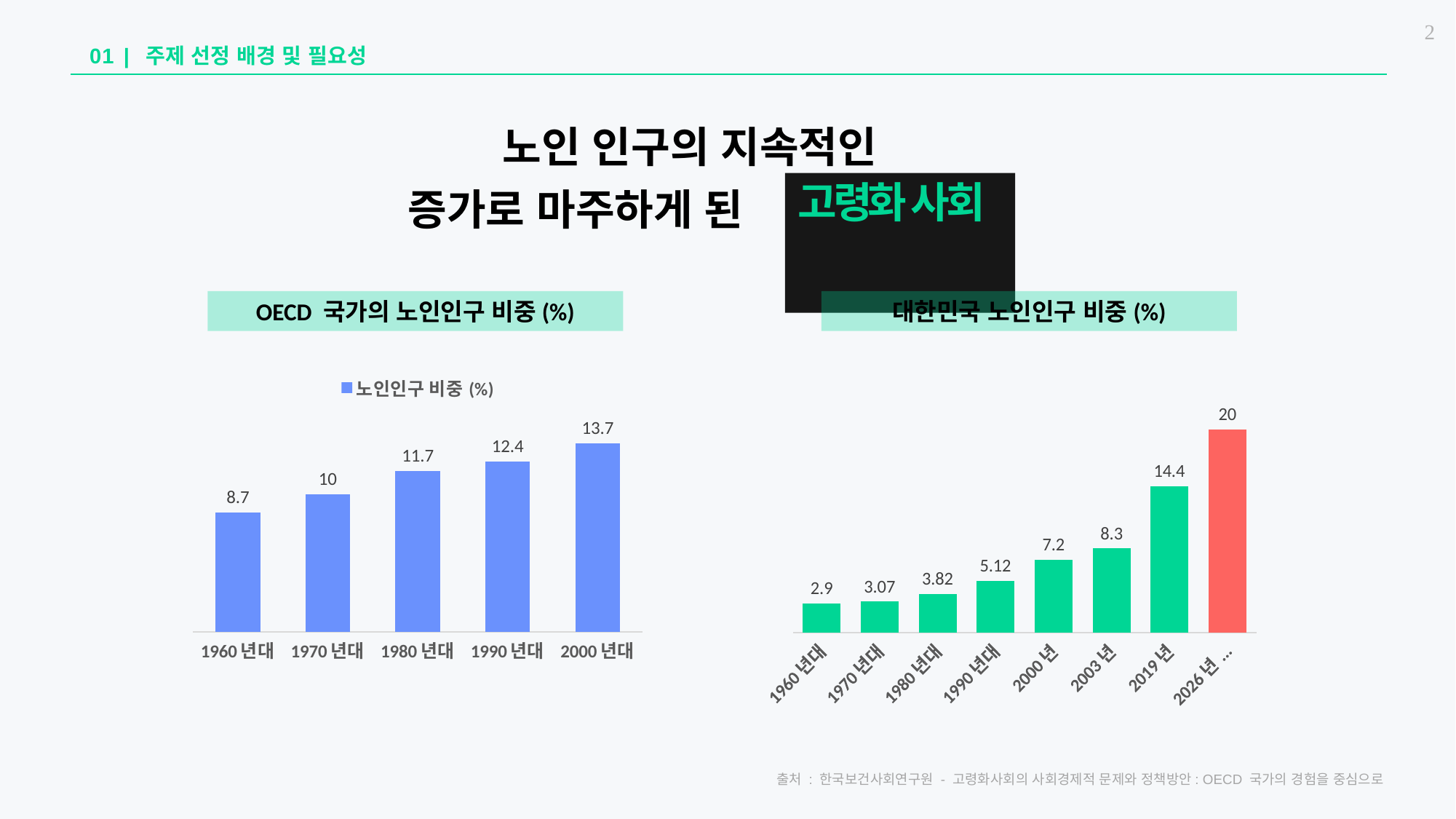

2
01 | 주제 선정 배경 및 필요성

         노인 인구의 지속적인
 증가로 마주하게 된
# 고령화 사회
OECD 국가의 노인인구 비중(%)
대한민국 노인인구 비중(%)

### Chart

| Category | 노인인구 비중(%) |
|---|---|
| 1960년대 | 8.7 |
| 1970년대 | 10.0 |
| 1980년대 | 11.7 |
| 1990년대 | 12.4 |
| 2000년대 | 13.7 |

### Chart

| Category | 노인인구 비중(%) |
|---|---|
| 1960년대 | 2.9 |
| 1970년대 | 3.07 |
| 1980년대 | 3.82 |
| 1990년대 | 5.12 |
| 2000년 | 7.2 |
| 2003년 | 8.3 |
| 2019년 | 14.4 |
| 2026년(전망) | 20.0 |
출처 : 한국보건사회연구원 - 고령화사회의 사회경제적 문제와 정책방안: OECD 국가의 경험을 중심으로